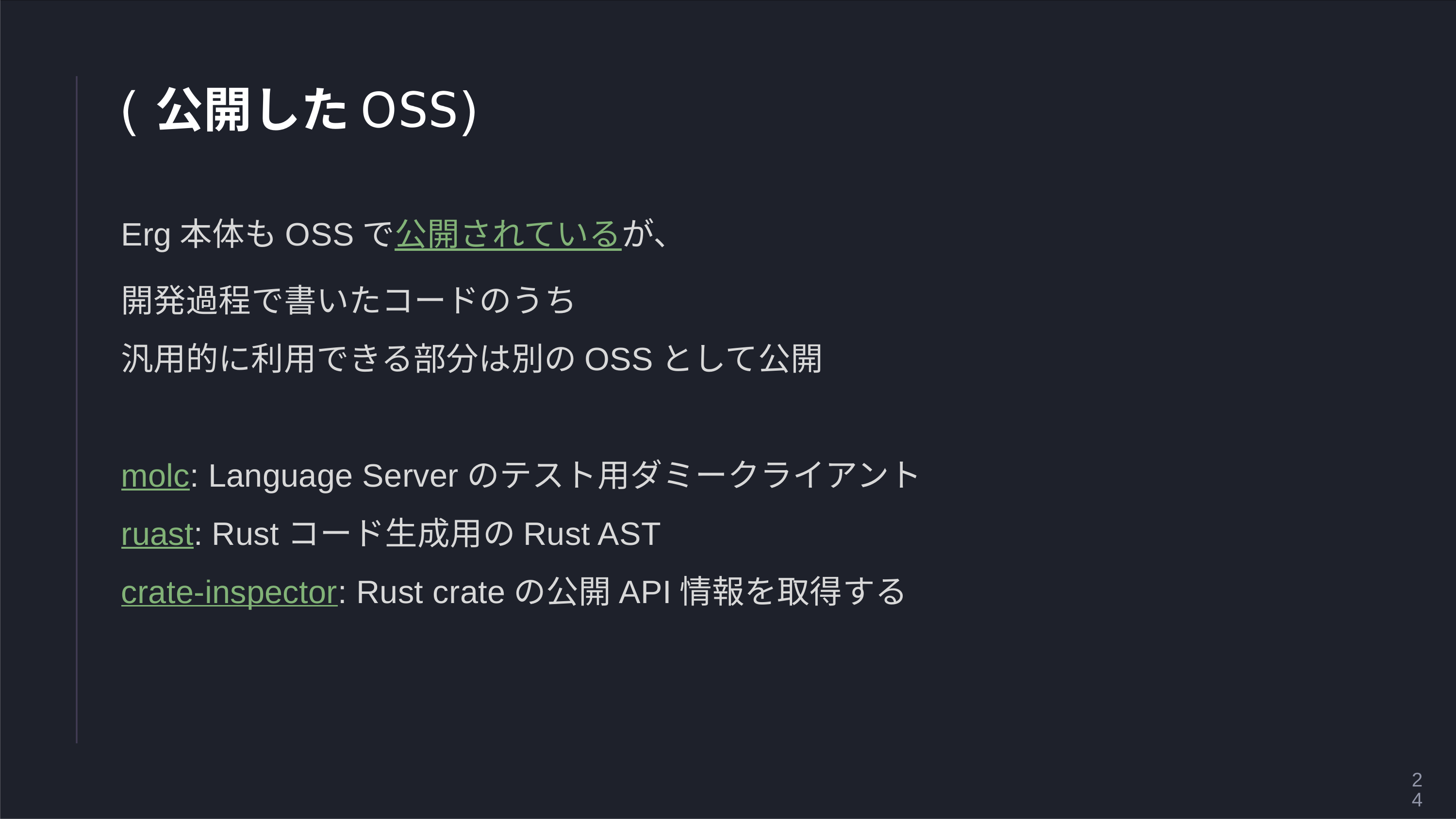

# (公開したOSS)

Erg本体もOSSで公開されているが、
開発過程で書いたコードのうち
汎用的に利用できる部分は別のOSSとして公開

molc: Language Serverのテスト用ダミークライアント
ruast: Rustコード生成用のRust AST
crate-inspector: Rust crateの公開API情報を取得する

24